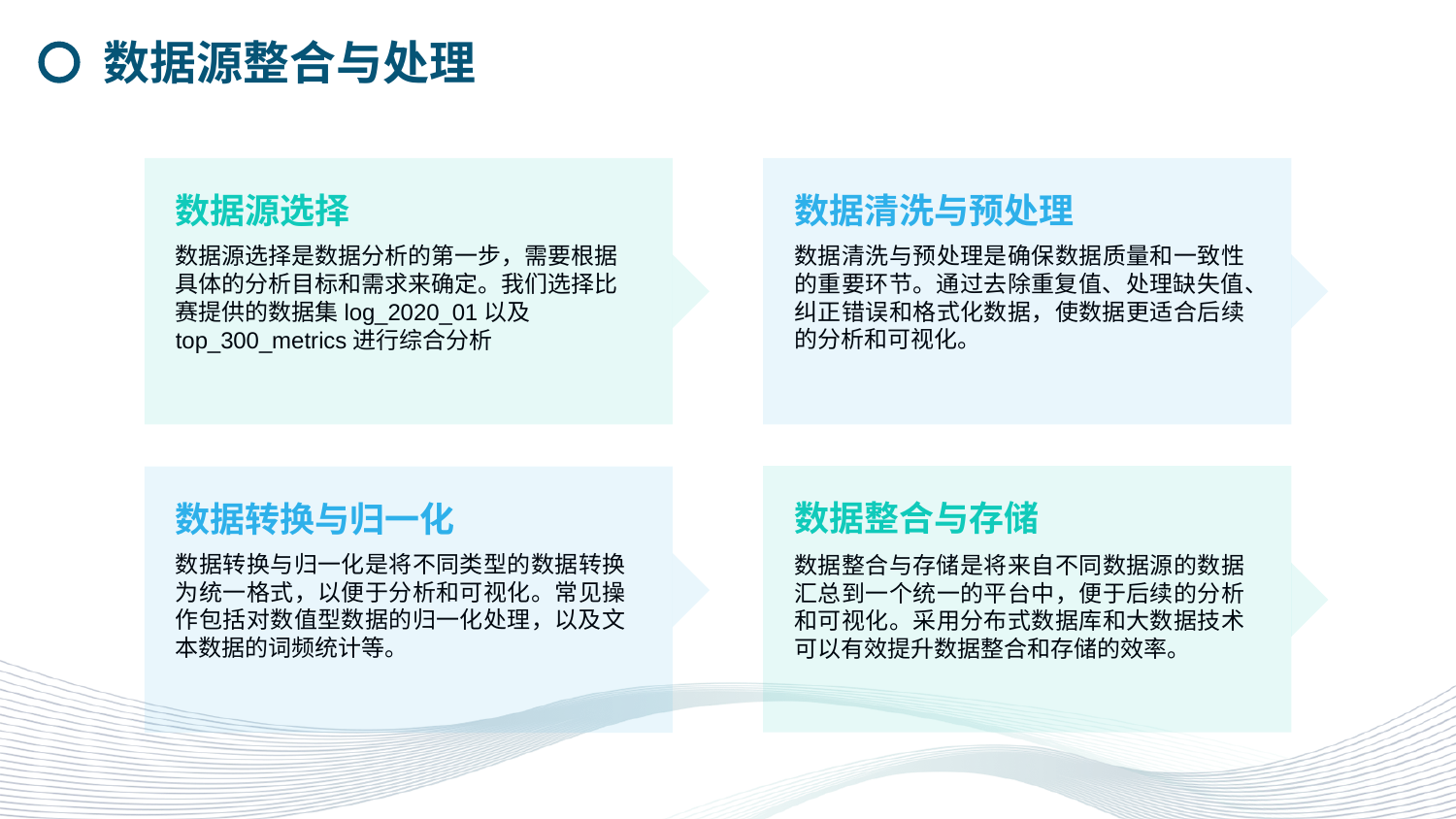

数据源整合与处理

数据源选择
数据清洗与预处理
数据清洗与预处理是确保数据质量和一致性的重要环节。通过去除重复值、处理缺失值、纠正错误和格式化数据，使数据更适合后续的分析和可视化。
数据源选择是数据分析的第一步，需要根据具体的分析目标和需求来确定。我们选择比赛提供的数据集log_2020_01以及top_300_metrics进行综合分析

数据整合与存储
数据转换与归一化
数据转换与归一化是将不同类型的数据转换为统一格式，以便于分析和可视化。常见操作包括对数值型数据的归一化处理，以及文本数据的词频统计等。
数据整合与存储是将来自不同数据源的数据汇总到一个统一的平台中，便于后续的分析和可视化。采用分布式数据库和大数据技术可以有效提升数据整合和存储的效率。